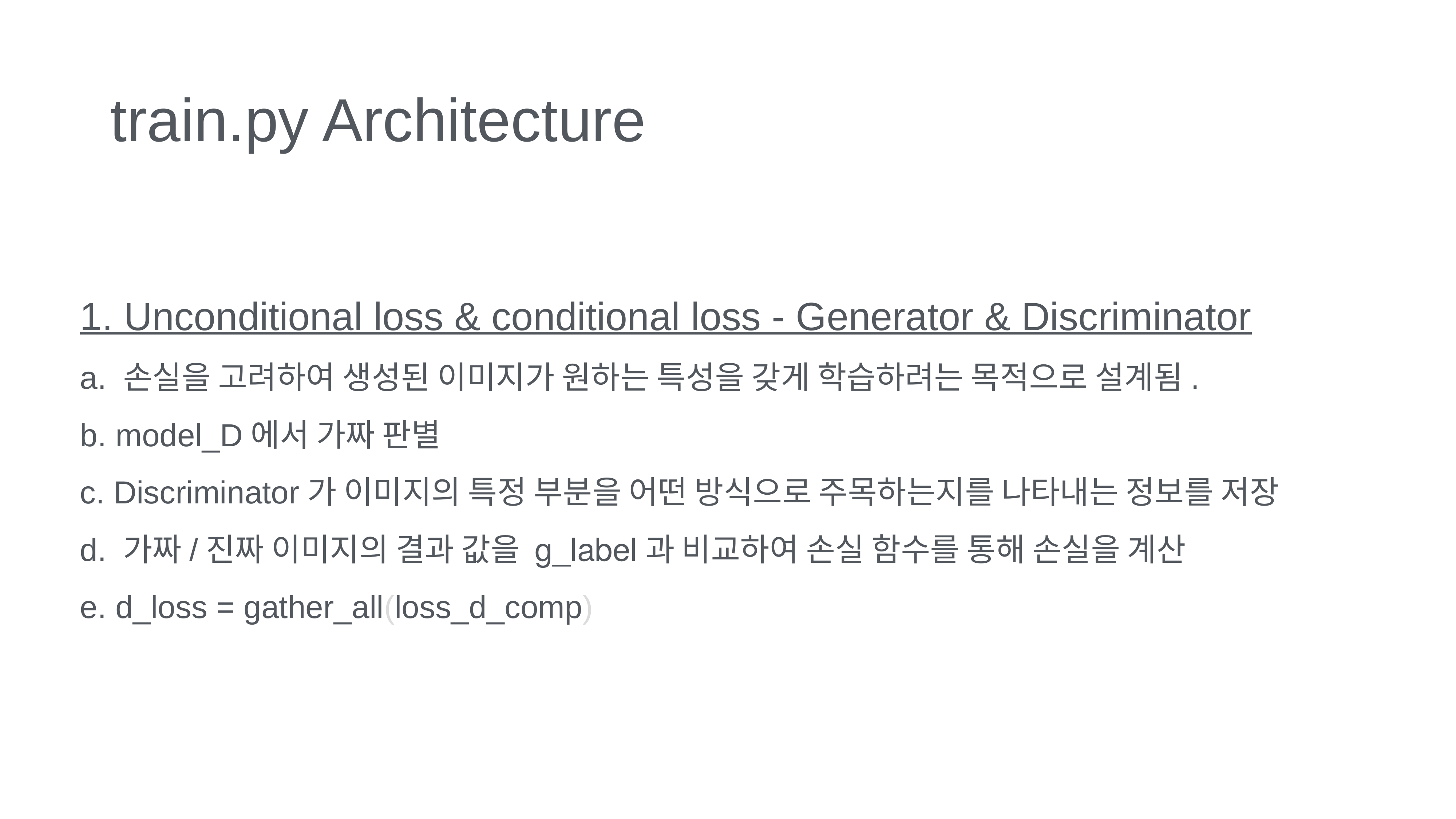

# train.py Architecture
1. Unconditional loss & conditional loss - Generator & Discriminator
a. 손실을 고려하여 생성된 이미지가 원하는 특성을 갖게 학습하려는 목적으로 설계됨.
b. model_D에서 가짜 판별
c. Discriminator가 이미지의 특정 부분을 어떤 방식으로 주목하는지를 나타내는 정보를 저장
d. 가짜/진짜 이미지의 결과 값을 g_label과 비교하여 손실 함수를 통해 손실을 계산
e. d_loss = gather_all(loss_d_comp)